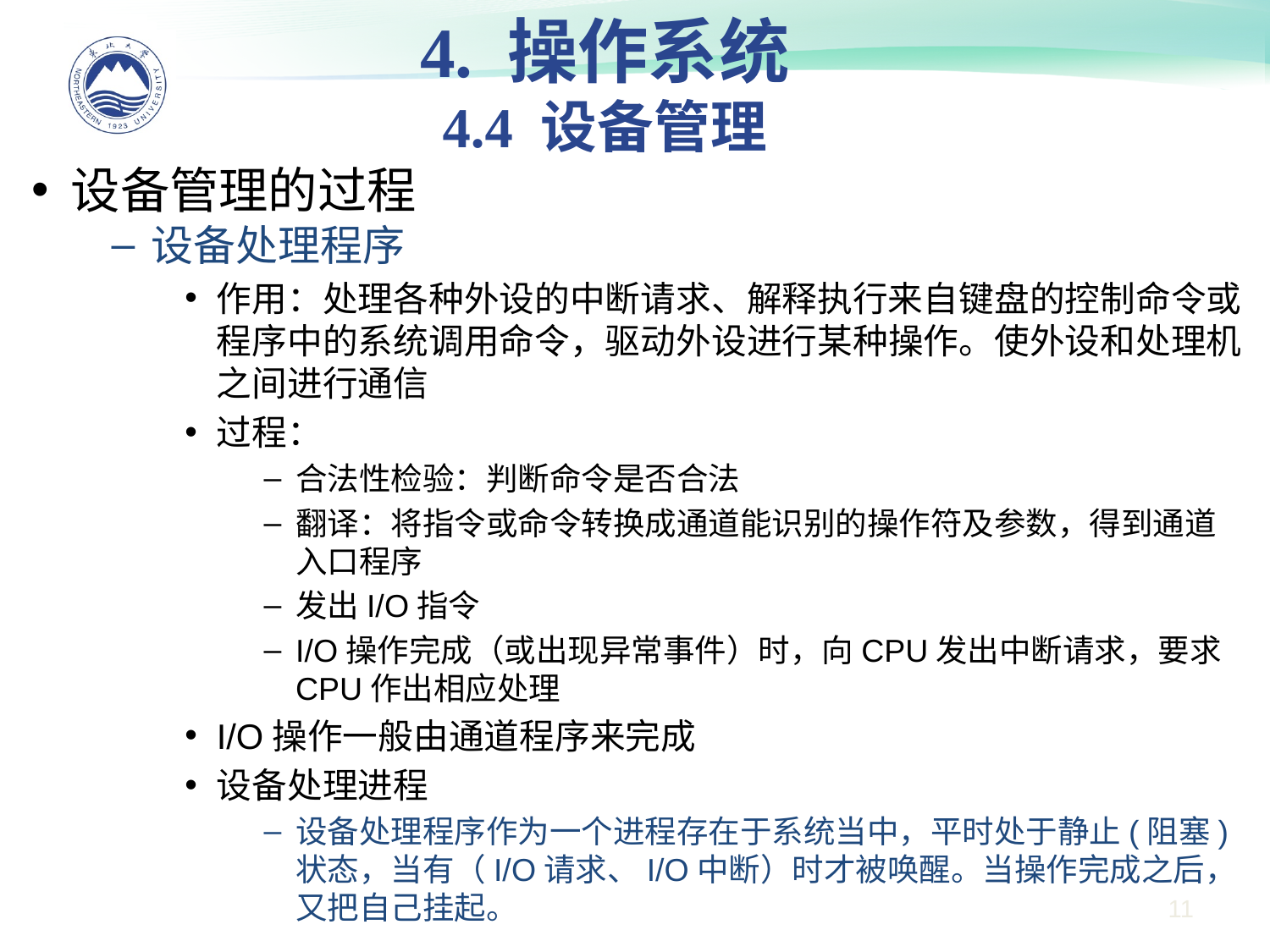

4. 操作系统
4.4 设备管理
设备管理的过程
设备处理程序
作用：处理各种外设的中断请求、解释执行来自键盘的控制命令或程序中的系统调用命令，驱动外设进行某种操作。使外设和处理机之间进行通信
过程：
合法性检验：判断命令是否合法
翻译：将指令或命令转换成通道能识别的操作符及参数，得到通道入口程序
发出I/O指令
I/O操作完成（或出现异常事件）时，向CPU发出中断请求，要求CPU作出相应处理
I/O操作一般由通道程序来完成
设备处理进程
设备处理程序作为一个进程存在于系统当中，平时处于静止(阻塞)状态，当有（I/O请求、I/O中断）时才被唤醒。当操作完成之后，又把自己挂起。
11